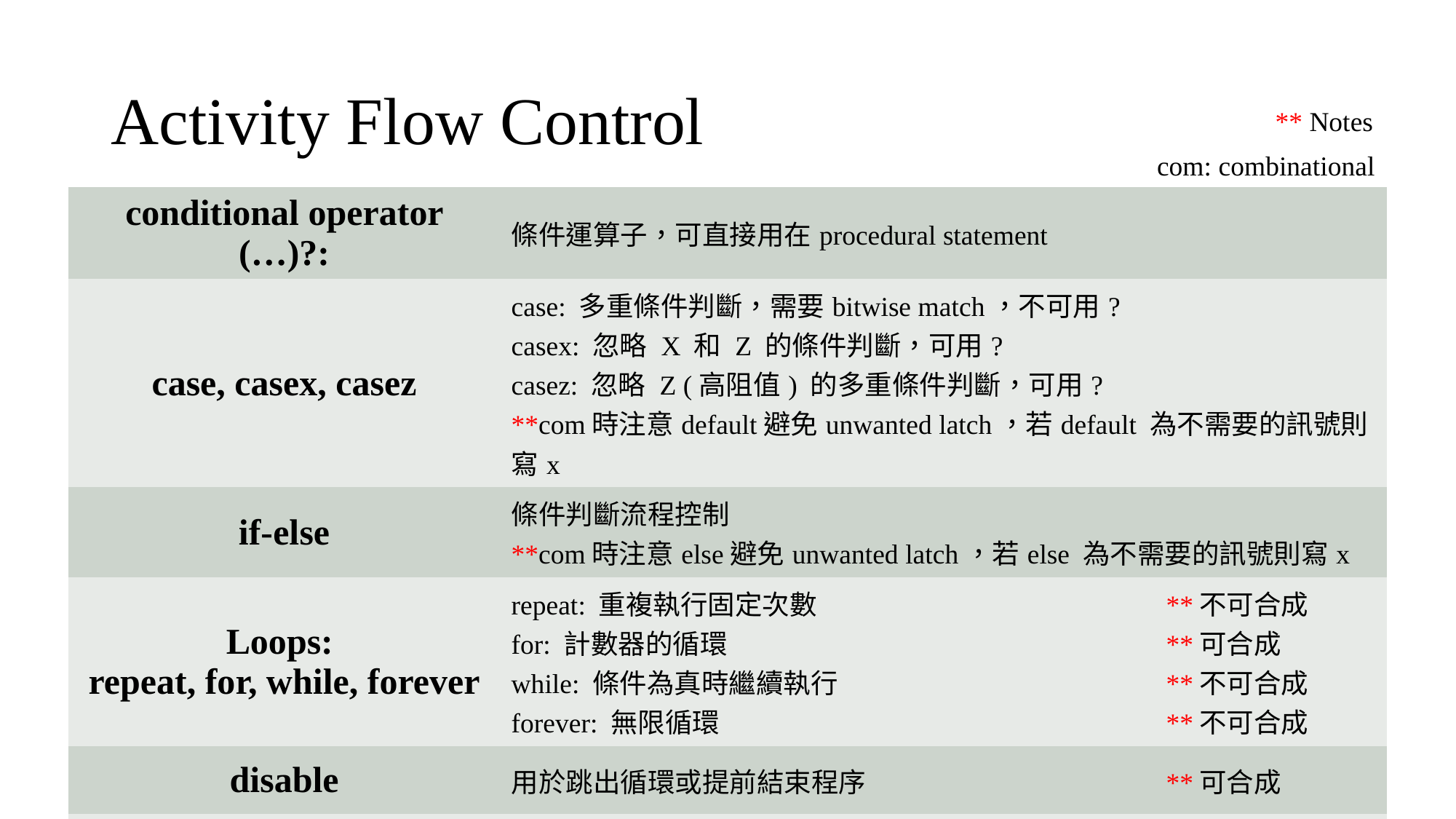

# Activity Flow Control
** Notes
com: combinational
| conditional operator (…)?: | 條件運算子，可直接用在procedural statement |
| --- | --- |
| case, casex, casez | case: 多重條件判斷，需要bitwise match，不可用? casex: 忽略 X 和 Z 的條件判斷，可用? casez: 忽略 Z (高阻值) 的多重條件判斷，可用? \*\*com時注意default避免unwanted latch，若default 為不需要的訊號則寫x |
| if-else | 條件判斷流程控制 \*\*com時注意else避免unwanted latch，若else 為不需要的訊號則寫x |
| Loops: repeat, for, while, forever | repeat: 重複執行固定次數 \*\*不可合成 for: 計數器的循環 \*\*可合成 while: 條件為真時繼續執行 \*\*不可合成 forever: 無限循環 \*\*不可合成 |
| disable | 用於跳出循環或提前結束程序 \*\*可合成 |
| fork-join | 並行處理多個事件 \*\*不可合成 \*\*注意不要發生Race Condition |

4